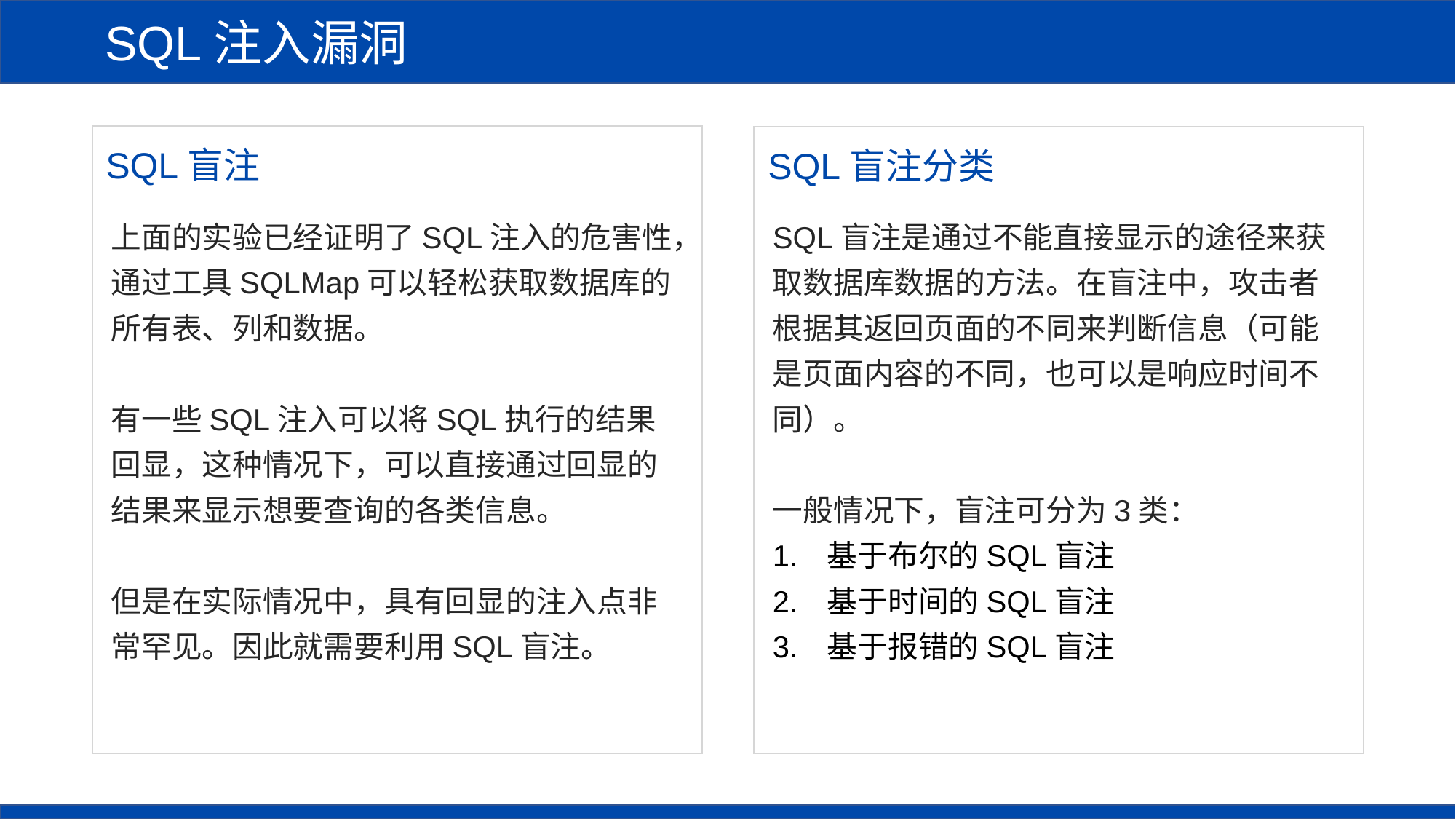

SQL注入漏洞

SQL盲注
SQL盲注分类

上面的实验已经证明了SQL注入的危害性，通过工具SQLMap可以轻松获取数据库的所有表、列和数据。

有一些SQL注入可以将SQL执行的结果回显，这种情况下，可以直接通过回显的结果来显示想要查询的各类信息。

但是在实际情况中，具有回显的注入点非常罕见。因此就需要利用SQL盲注。
SQL盲注是通过不能直接显示的途径来获取数据库数据的方法。在盲注中，攻击者根据其返回页面的不同来判断信息（可能是页面内容的不同，也可以是响应时间不同）。

一般情况下，盲注可分为3类：
基于布尔的SQL盲注
基于时间的SQL盲注
基于报错的SQL盲注